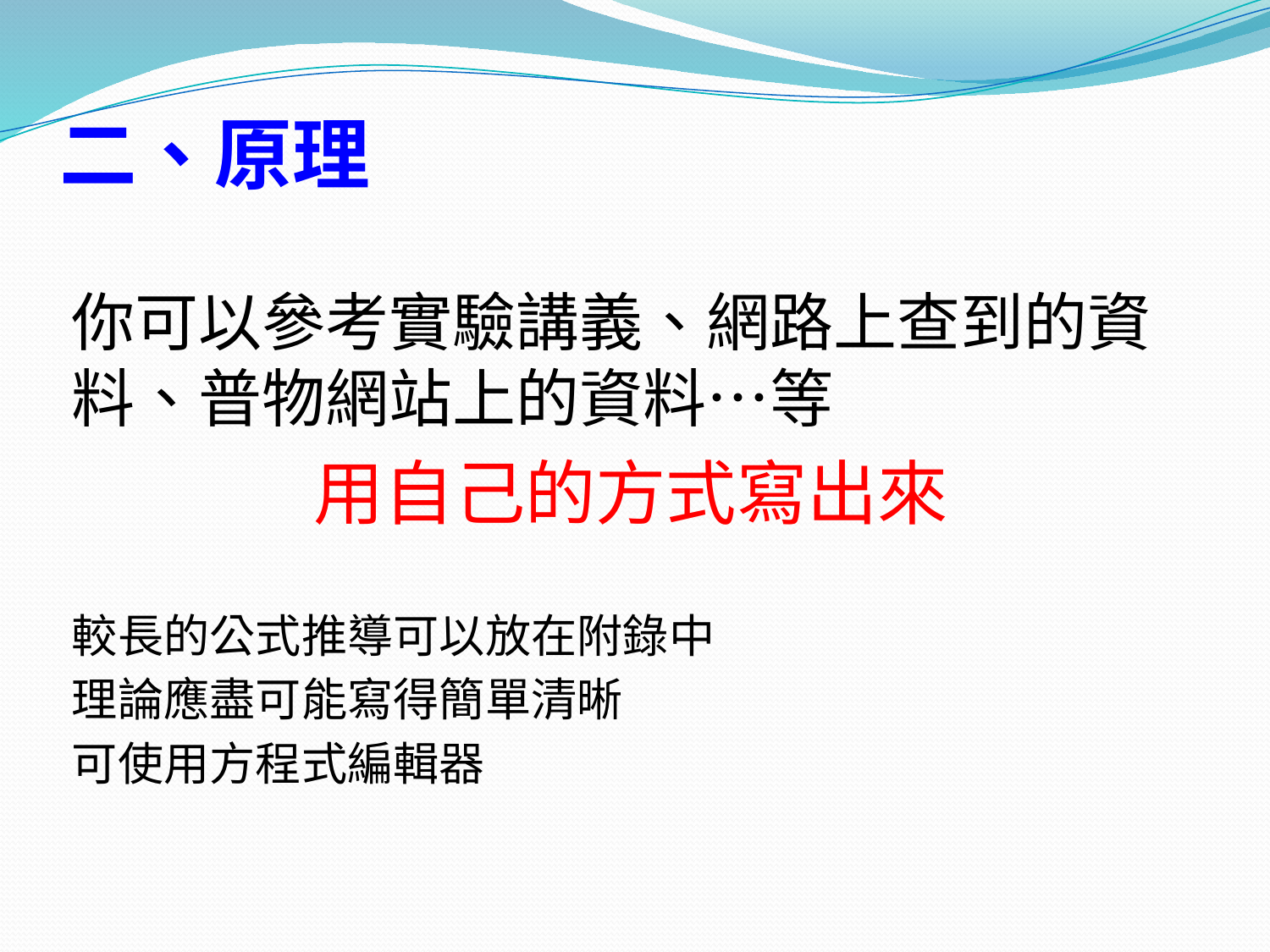

# 二、原理

你可以參考實驗講義、網路上查到的資料、普物網站上的資料…等
用自己的方式寫出來

較長的公式推導可以放在附錄中
理論應盡可能寫得簡單清晰
可使用方程式編輯器